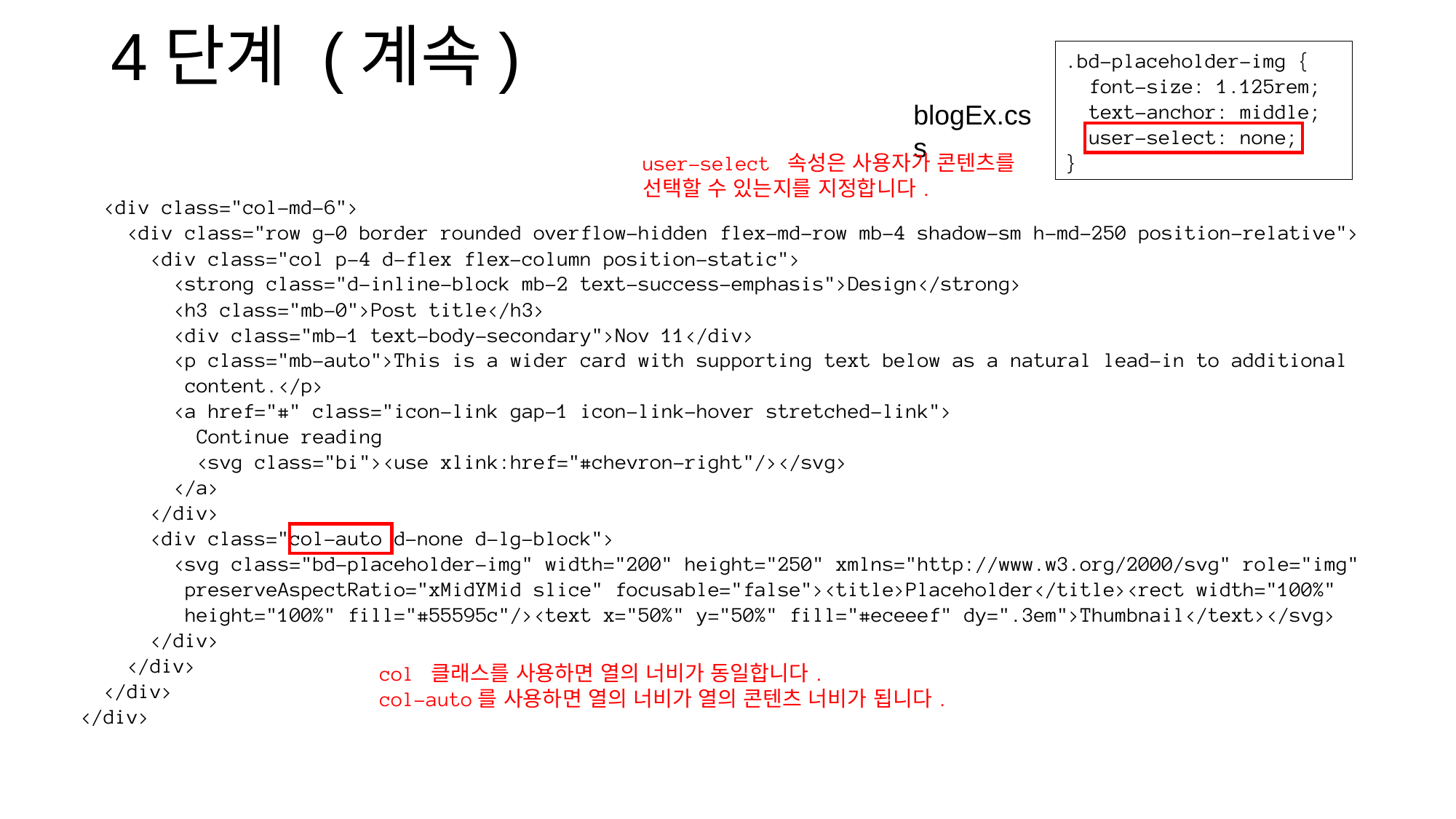

# 4단계 (계속)
.bd-placeholder-img {
  font-size: 1.125rem;
  text-anchor: middle;
  user-select: none;
}
blogEx.css

user-select 속성은 사용자가 콘텐츠를 선택할 수 있는지를 지정합니다.

        <div class="col-md-6">
          <div class="row g-0 border rounded overflow-hidden flex-md-row mb-4 shadow-sm h-md-250 position-relative">
            <div class="col p-4 d-flex flex-column position-static">
              <strong class="d-inline-block mb-2 text-success-emphasis">Design</strong>
              <h3 class="mb-0">Post title</h3>
              <div class="mb-1 text-body-secondary">Nov 11</div>
              <p class="mb-auto">This is a wider card with supporting text below as a natural lead-in to additional
               content.</p>
              <a href="#" class="icon-link gap-1 icon-link-hover stretched-link">
                Continue reading
                <svg class="bi"><use xlink:href="#chevron-right"/></svg>
              </a>
            </div>
            <div class="col-auto d-none d-lg-block">
              <svg class="bd-placeholder-img" width="200" height="250" xmlns="http://www.w3.org/2000/svg" role="img"
               preserveAspectRatio="xMidYMid slice" focusable="false"><title>Placeholder</title><rect width="100%"
               height="100%" fill="#55595c"/><text x="50%" y="50%" fill="#eceeef" dy=".3em">Thumbnail</text></svg>
            </div>
          </div>
        </div>
      </div>

col 클래스를 사용하면 열의 너비가 동일합니다.
col-auto를 사용하면 열의 너비가 열의 콘텐츠 너비가 됩니다.